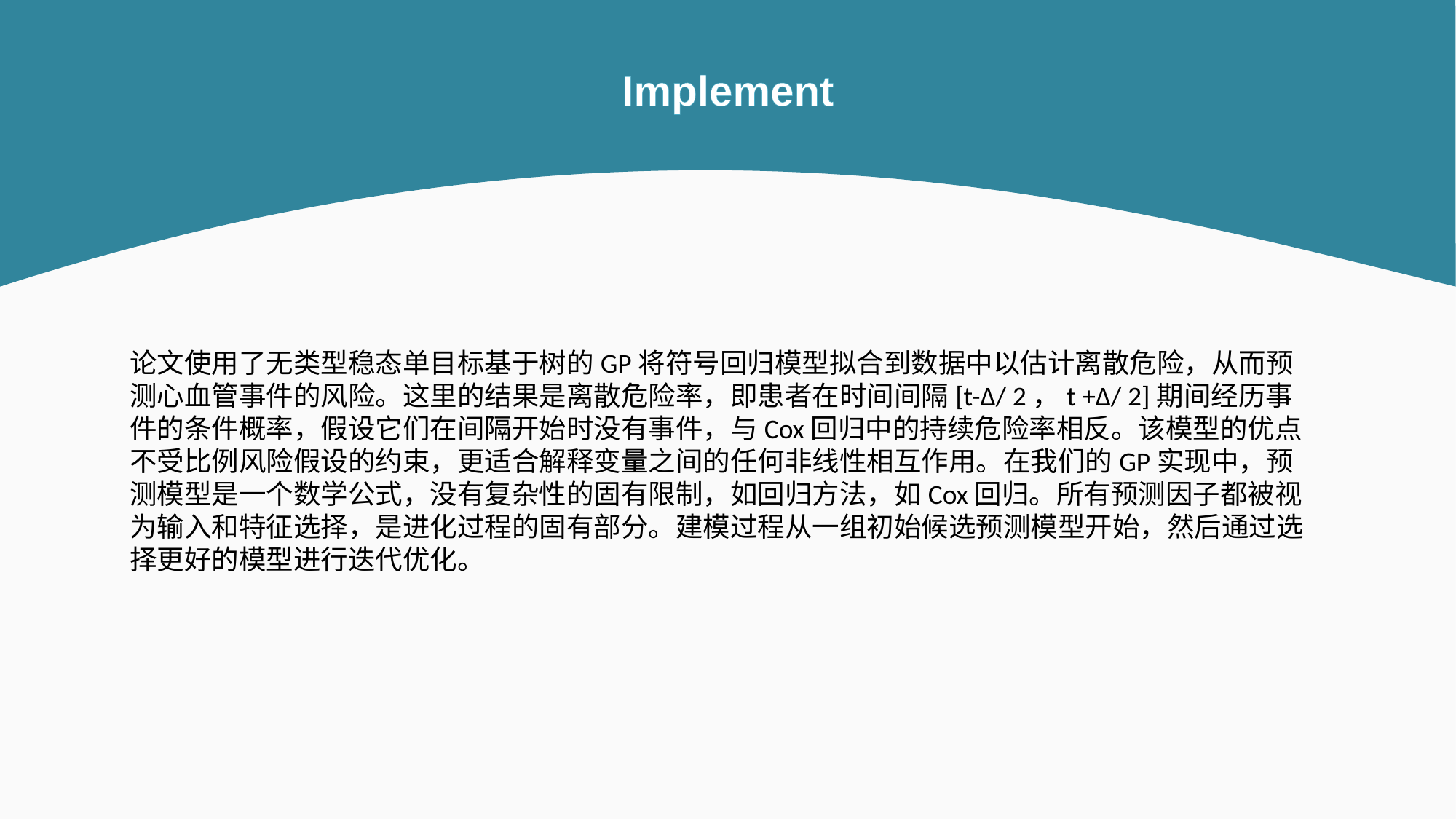

Implement
论文使用了无类型稳态单目标基于树的GP将符号回归模型拟合到数据中以估计离散危险，从而预测心血管事件的风险。这里的结果是离散危险率，即患者在时间间隔[t-Δ/ 2，t +Δ/ 2]期间经历事件的条件概率，假设它们在间隔开始时没有事件，与Cox回归中的持续危险率相反。该模型的优点不受比例风险假设的约束，更适合解释变量之间的任何非线性相互作用。在我们的GP实现中，预测模型是一个数学公式，没有复杂性的固有限制，如回归方法，如Cox回归。所有预测因子都被视为输入和特征选择，是进化过程的固有部分。建模过程从一组初始候选预测模型开始，然后通过选择更好的模型进行迭代优化。